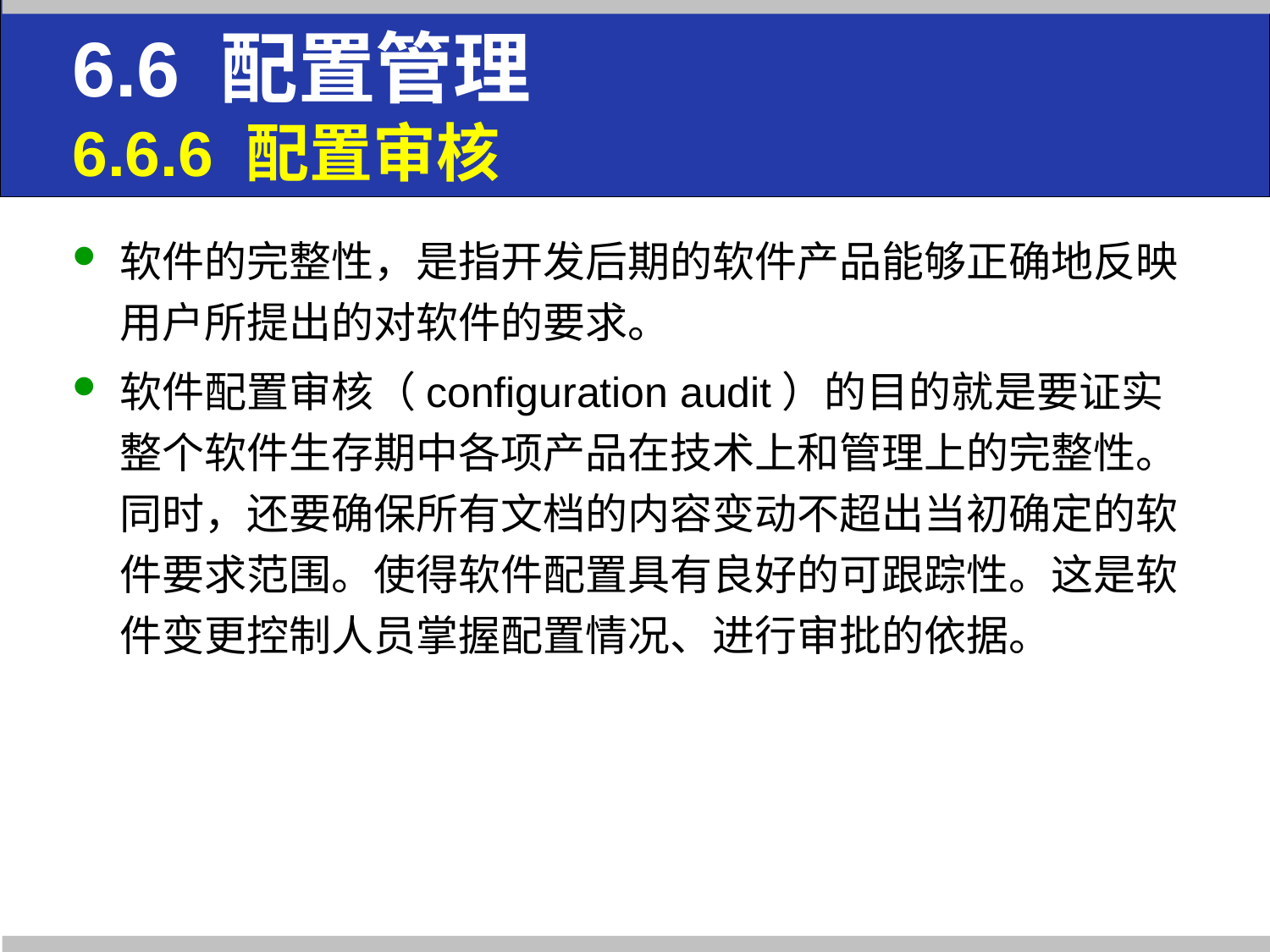

6.6 配置管理
6.6.6 配置审核
软件的完整性，是指开发后期的软件产品能够正确地反映用户所提出的对软件的要求。
软件配置审核（configuration audit）的目的就是要证实整个软件生存期中各项产品在技术上和管理上的完整性。同时，还要确保所有文档的内容变动不超出当初确定的软件要求范围。使得软件配置具有良好的可跟踪性。这是软件变更控制人员掌握配置情况、进行审批的依据。
844